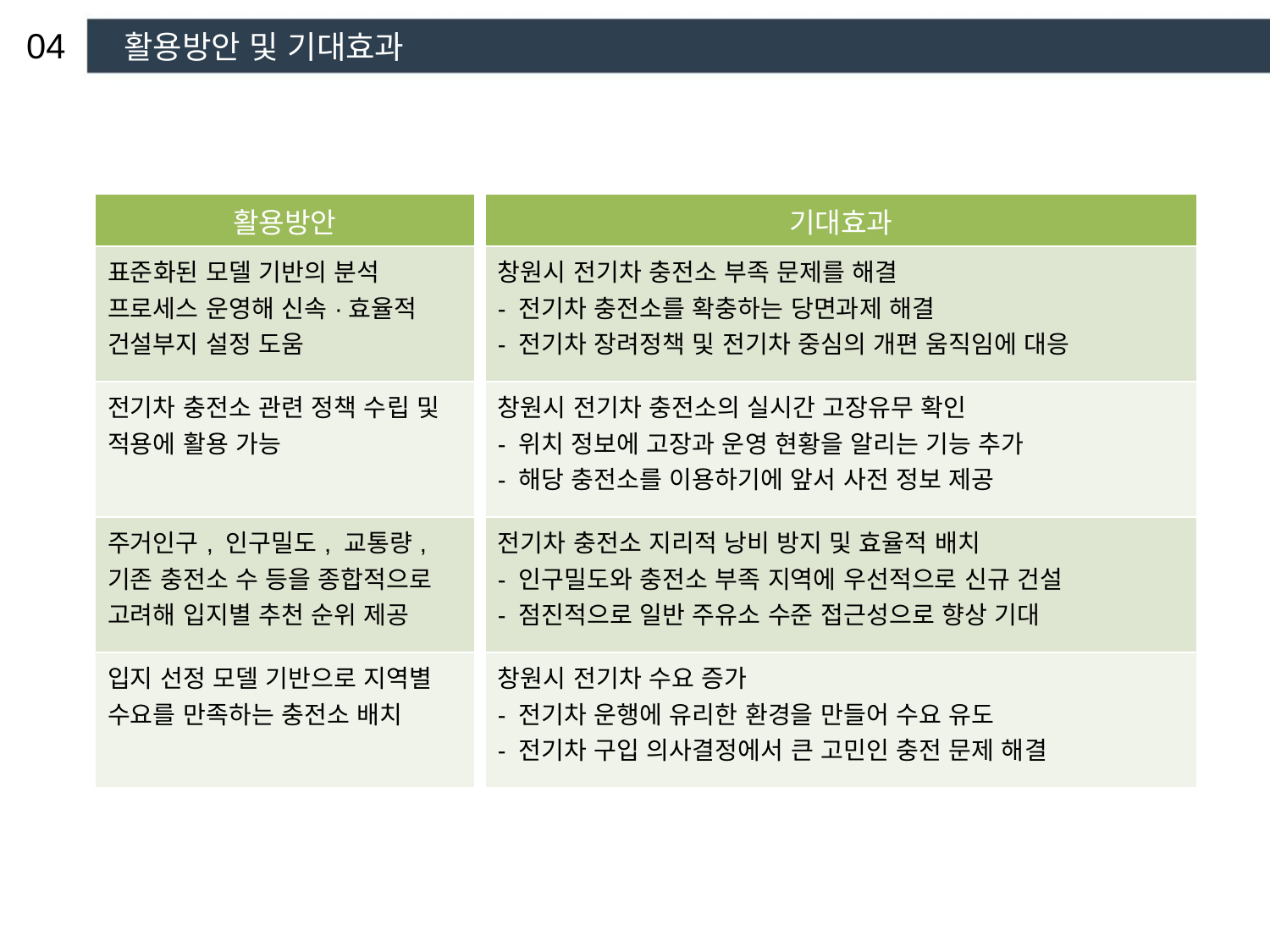

04 활용방안 및 기대효과
| 기대효과 |
| --- |
| 창원시 전기차 충전소 부족 문제를 해결 - 전기차 충전소를 확충하는 당면과제 해결 - 전기차 장려정책 및 전기차 중심의 개편 움직임에 대응 |
| 창원시 전기차 충전소의 실시간 고장유무 확인 - 위치 정보에 고장과 운영 현황을 알리는 기능 추가 - 해당 충전소를 이용하기에 앞서 사전 정보 제공 |
| 전기차 충전소 지리적 낭비 방지 및 효율적 배치 - 인구밀도와 충전소 부족 지역에 우선적으로 신규 건설 - 점진적으로 일반 주유소 수준 접근성으로 향상 기대 |
| 창원시 전기차 수요 증가 - 전기차 운행에 유리한 환경을 만들어 수요 유도 - 전기차 구입 의사결정에서 큰 고민인 충전 문제 해결 |
| 활용방안 |
| --- |
| 표준화된 모델 기반의 분석 프로세스 운영해 신속·효율적 건설부지 설정 도움 |
| 전기차 충전소 관련 정책 수립 및 적용에 활용 가능 |
| 주거인구, 인구밀도, 교통량, 기존 충전소 수 등을 종합적으로 고려해 입지별 추천 순위 제공 |
| 입지 선정 모델 기반으로 지역별 수요를 만족하는 충전소 배치 |